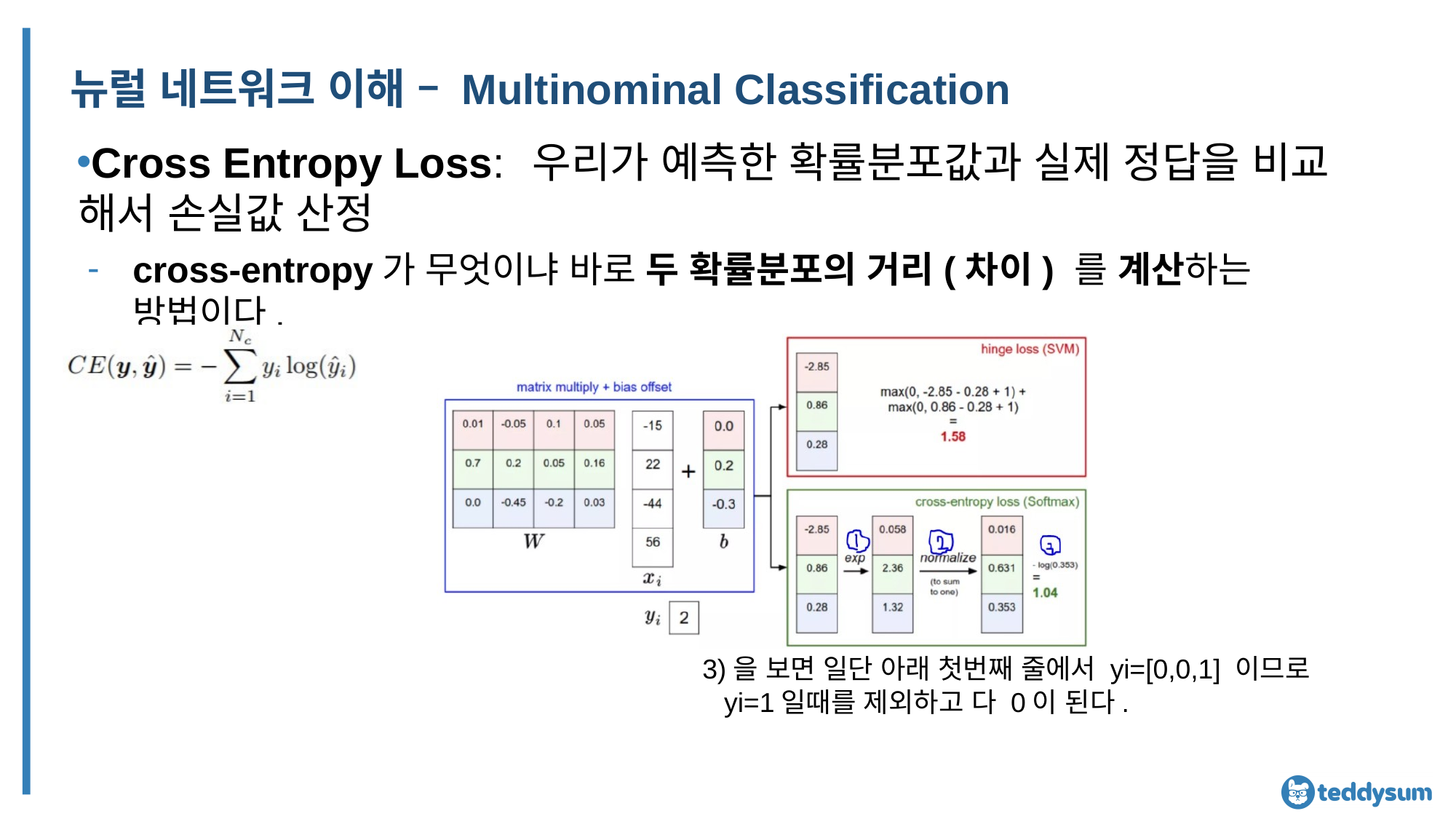

# 뉴럴 네트워크 이해 – Multinominal Classification
Cross Entropy Loss: 우리가 예측한 확률분포값과 실제 정답을 비교 해서 손실값 산정
cross-entropy가 무엇이냐 바로 두 확률분포의 거리(차이) 를 계산하는 방법이다.

3)을 보면 일단 아래 첫번째 줄에서 yi=[0,0,1] 이므로  yi=1일때를 제외하고 다 0이 된다.